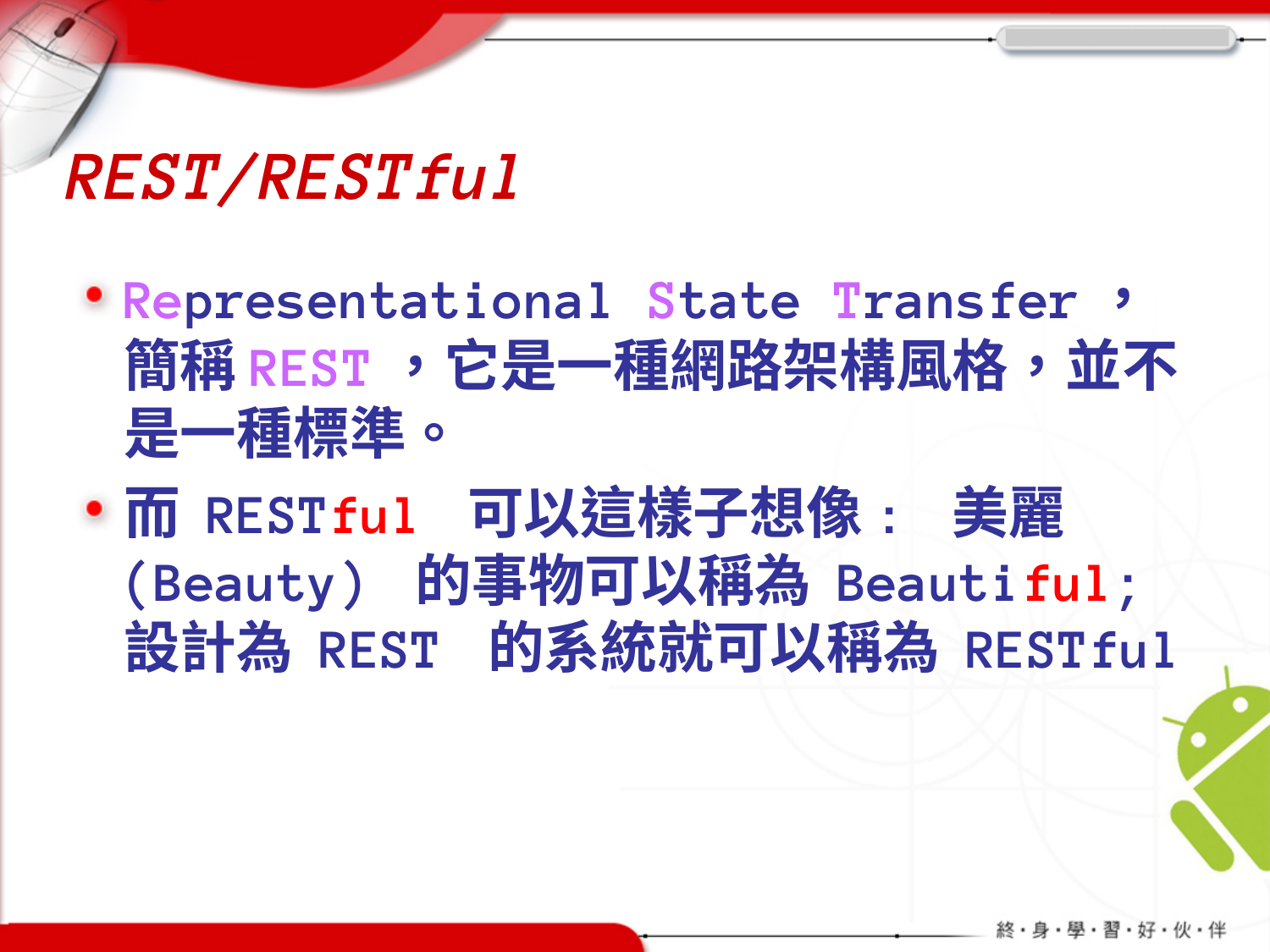

# REST/RESTful
Representational State Transfer，簡稱REST，它是一種網路架構風格，並不是一種標準。
而 RESTful 可以這樣子想像: 美麗 (Beauty) 的事物可以稱為 Beautiful; 設計為 REST 的系統就可以稱為 RESTful